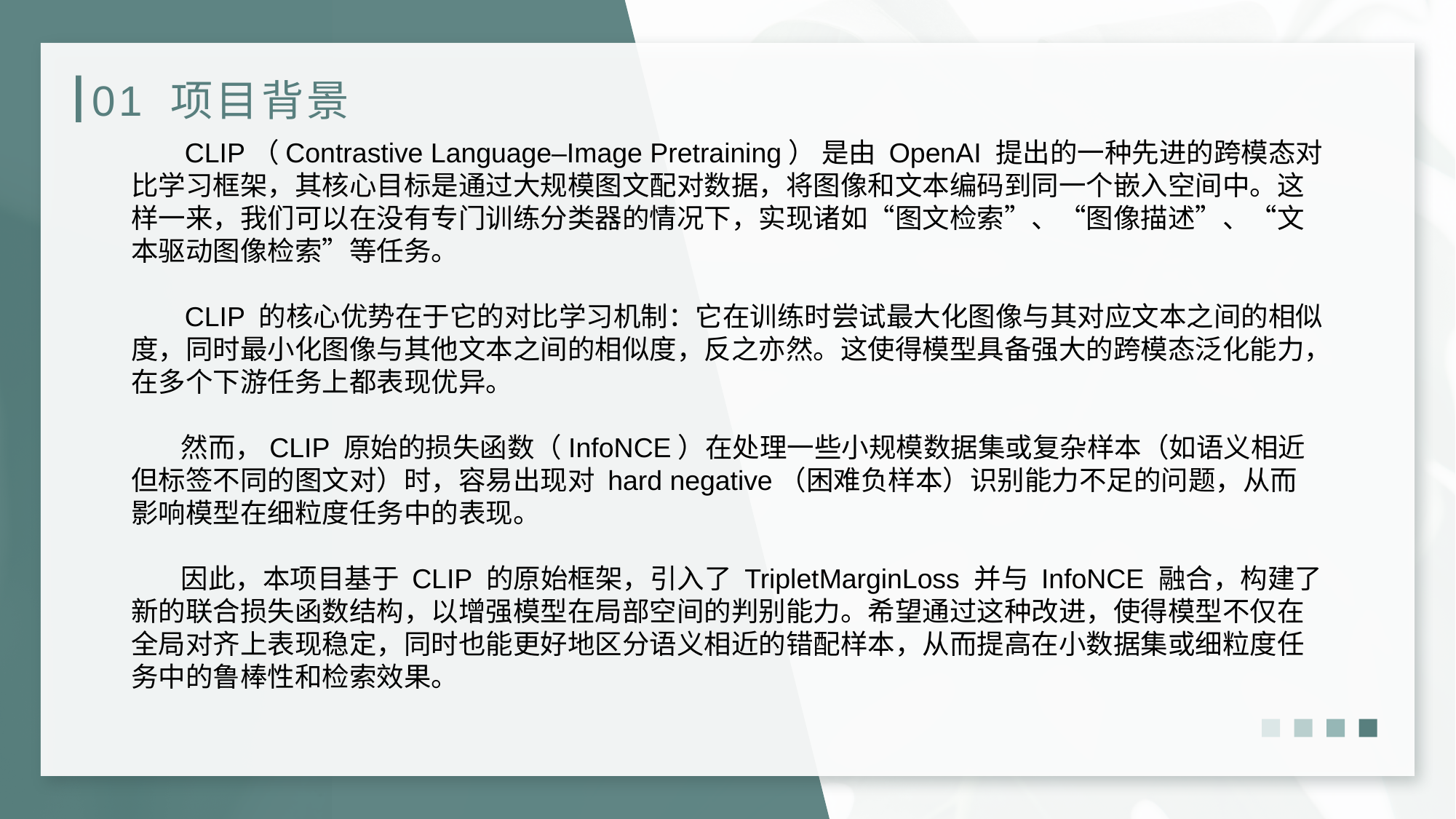

# 01 项目背景
       CLIP（Contrastive Language–Image Pretraining） 是由 OpenAI 提出的一种先进的跨模态对比学习框架，其核心目标是通过大规模图文配对数据，将图像和文本编码到同一个嵌入空间中。这样一来，我们可以在没有专门训练分类器的情况下，实现诸如“图文检索”、“图像描述”、“文本驱动图像检索”等任务。

       CLIP 的核心优势在于它的对比学习机制：它在训练时尝试最大化图像与其对应文本之间的相似度，同时最小化图像与其他文本之间的相似度，反之亦然。这使得模型具备强大的跨模态泛化能力，在多个下游任务上都表现优异。

       然而，CLIP 原始的损失函数（InfoNCE）在处理一些小规模数据集或复杂样本（如语义相近但标签不同的图文对）时，容易出现对 hard negative（困难负样本）识别能力不足的问题，从而影响模型在细粒度任务中的表现。

       因此，本项目基于 CLIP 的原始框架，引入了 TripletMarginLoss 并与 InfoNCE 融合，构建了新的联合损失函数结构，以增强模型在局部空间的判别能力。希望通过这种改进，使得模型不仅在全局对齐上表现稳定，同时也能更好地区分语义相近的错配样本，从而提高在小数据集或细粒度任务中的鲁棒性和检索效果。